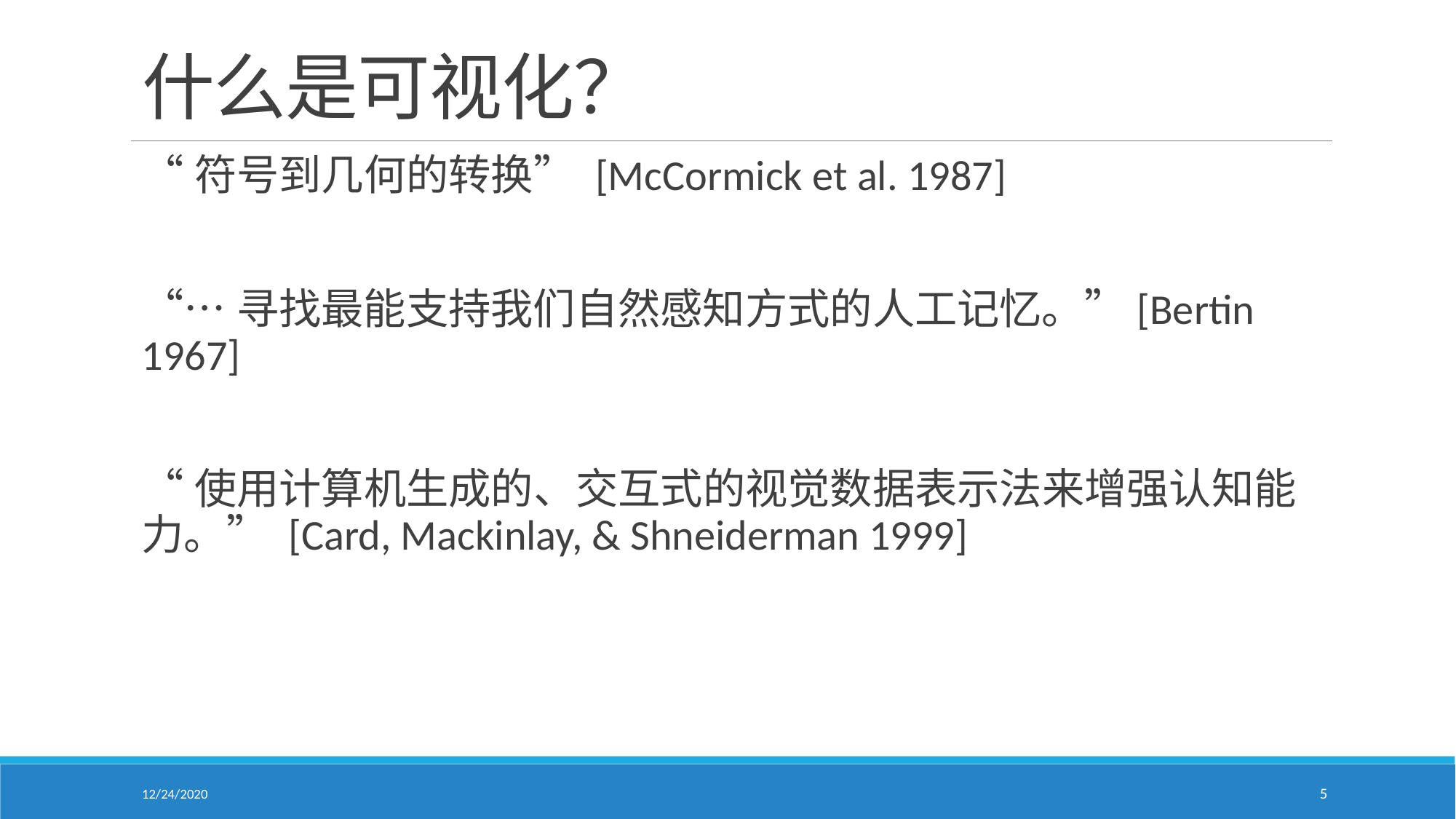

# 什么是可视化？
“符号到几何的转换” [McCormick et al. 1987]

“…寻找最能支持我们自然感知方式的人工记忆。”[Bertin 1967]

“使用计算机生成的、交互式的视觉数据表示法来增强认知能力。” [Card, Mackinlay, & Shneiderman 1999]

12/24/2020
5